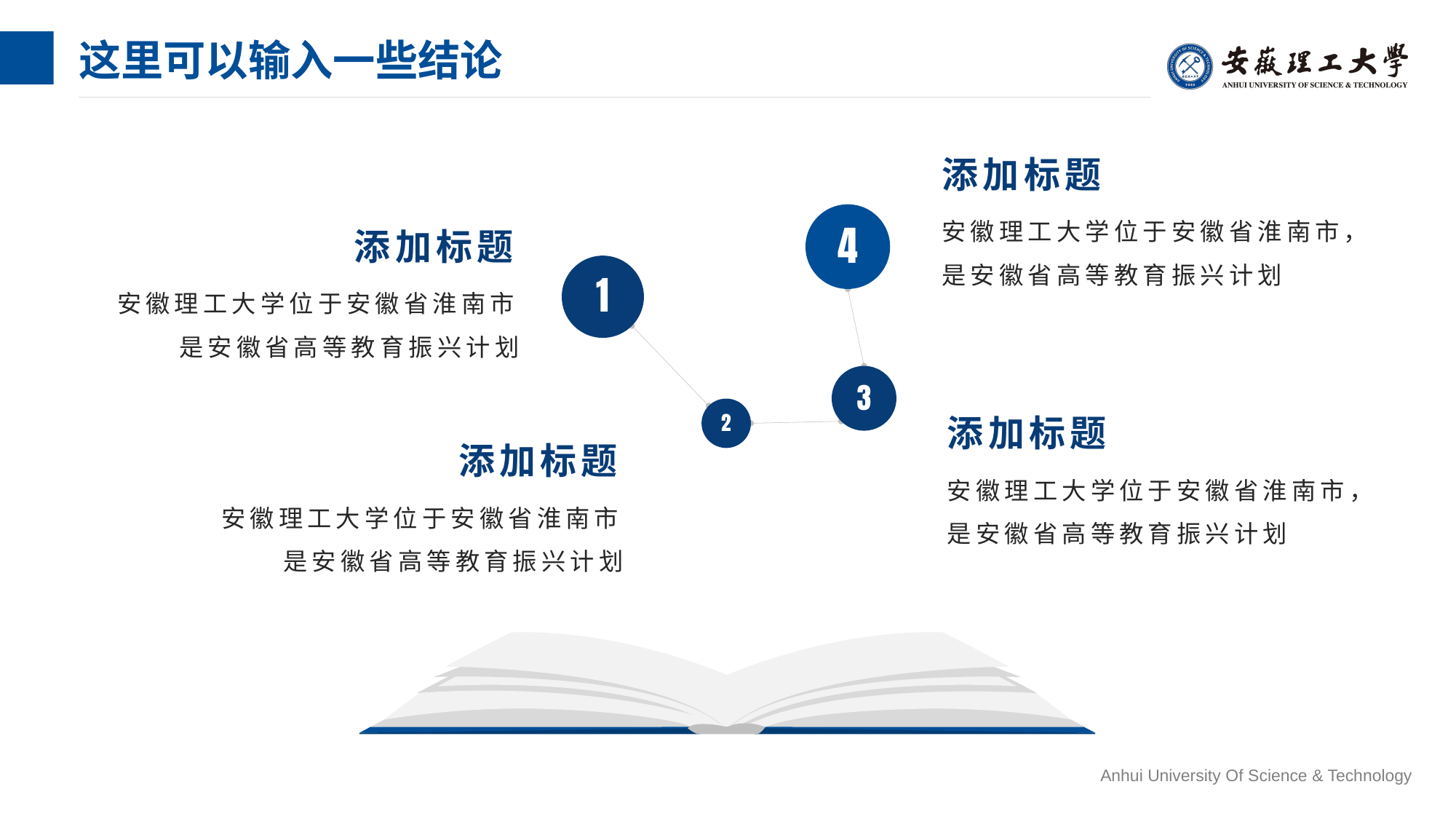

# 这里可以输入一些结论
添加标题
安徽理工大学位于安徽省淮南市，是安徽省高等教育振兴计划
4
添加标题
安徽理工大学位于安徽省淮南市是安徽省高等教育振兴计划
1
3
2
添加标题
安徽理工大学位于安徽省淮南市，是安徽省高等教育振兴计划
添加标题
安徽理工大学位于安徽省淮南市是安徽省高等教育振兴计划